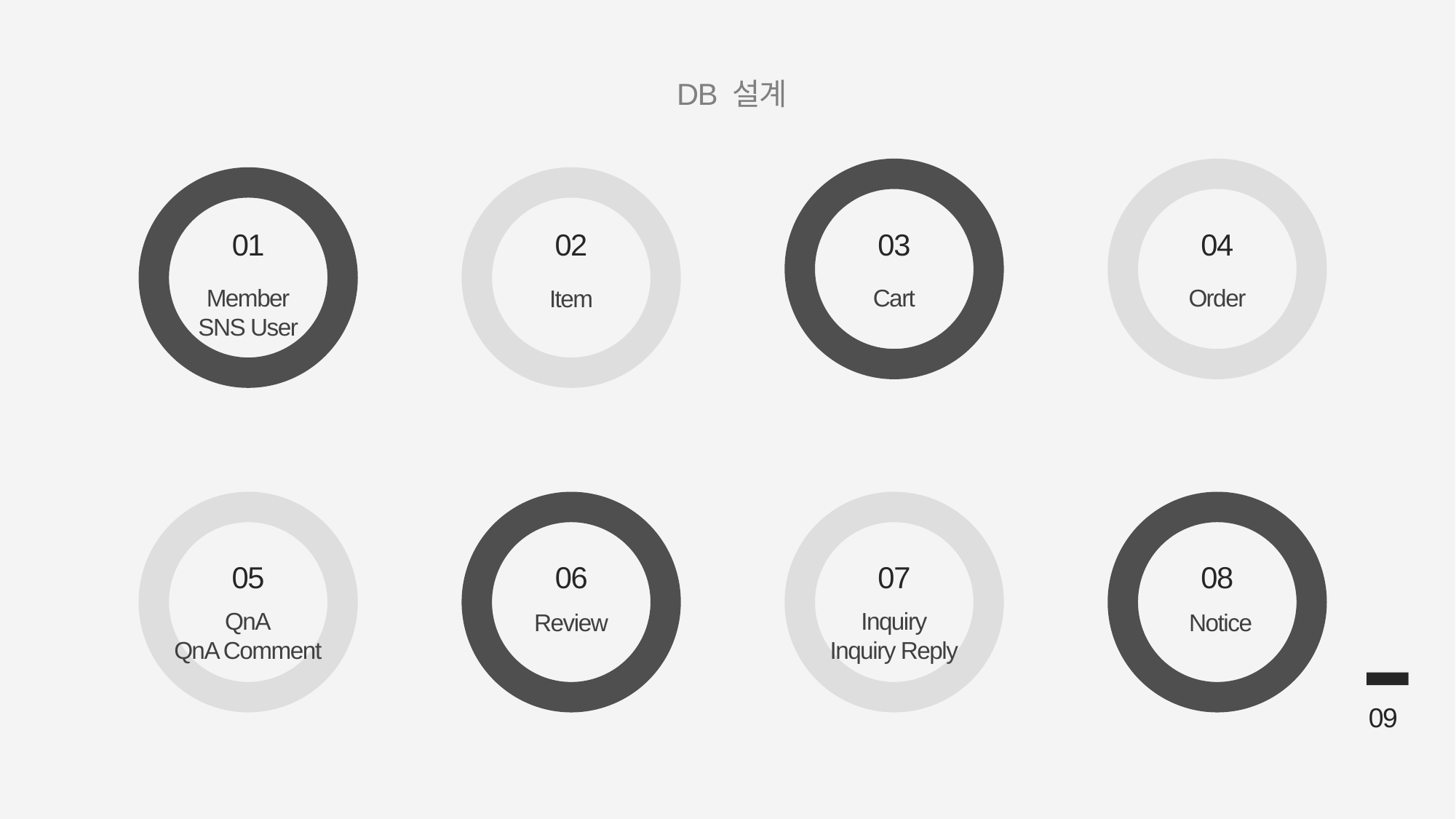

DB 설계

01
Member
SNS User
02

09
03
04
Cart
Order
Item

05
06
07
08
QnA
QnA Comment
Inquiry
Inquiry Reply
Notice
Review